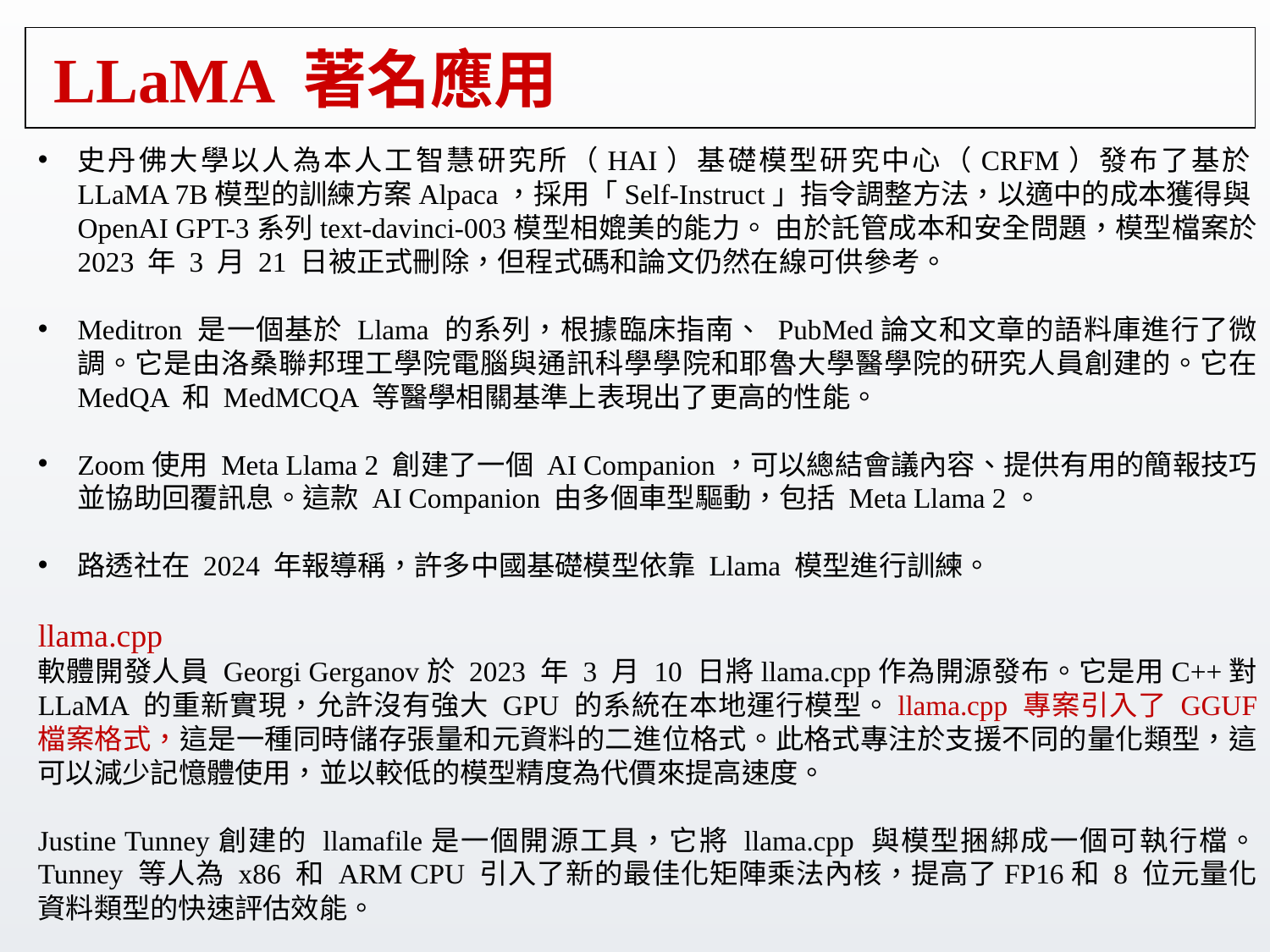

# LLaMA 著名應用
史丹佛大學以人為本人工智慧研究所（HAI）基礎模型研究中心（CRFM）發布了基於LLaMA 7B模型的訓練方案Alpaca，採用「Self-Instruct」指令調整方法，以適中的成本獲得與OpenAI GPT-3系列text-davinci-003模型相媲美的能力。 由於託管成本和安全問題，模型檔案於 2023 年 3 月 21 日被正式刪除，但程式碼和論文仍然在線可供參考。

Meditron 是一個基於 Llama 的系列，根據臨床指南、 PubMed論文和文章的語料庫進行了微調。它是由洛桑聯邦理工學院電腦與通訊科學學院和耶魯大學醫學院的研究人員創建的。它在 MedQA 和 MedMCQA 等醫學相關基準上表現出了更高的性能。

Zoom使用 Meta Llama 2 創建了一個 AI Companion，可以總結會議內容、提供有用的簡報技巧並協助回覆訊息。這款 AI Companion 由多個車型驅動，包括 Meta Llama 2。

路透社在 2024 年報導稱，許多中國基礎模型依靠 Llama 模型進行訓練。

llama.cpp
軟體開發人員 Georgi Gerganov於 2023 年 3 月 10 日將llama.cpp作為開源發布。它是用C++對 LLaMA 的重新實現，允許沒有強大 GPU 的系統在本地運行模型。llama.cpp 專案引入了 GGUF 檔案格式，這是一種同時儲存張量和元資料的二進位格式。此格式專注於支援不同的量化類型，這可以減少記憶體使用，並以較低的模型精度為代價來提高速度。

Justine Tunney創建的 llamafile是一個開源工具，它將 llama.cpp 與模型捆綁成一個可執行檔。 Tunney 等人為 x86 和 ARM CPU 引入了新的最佳化矩陣乘法內核，提高了FP16和 8 位元量化資料類型的快速評估效能。